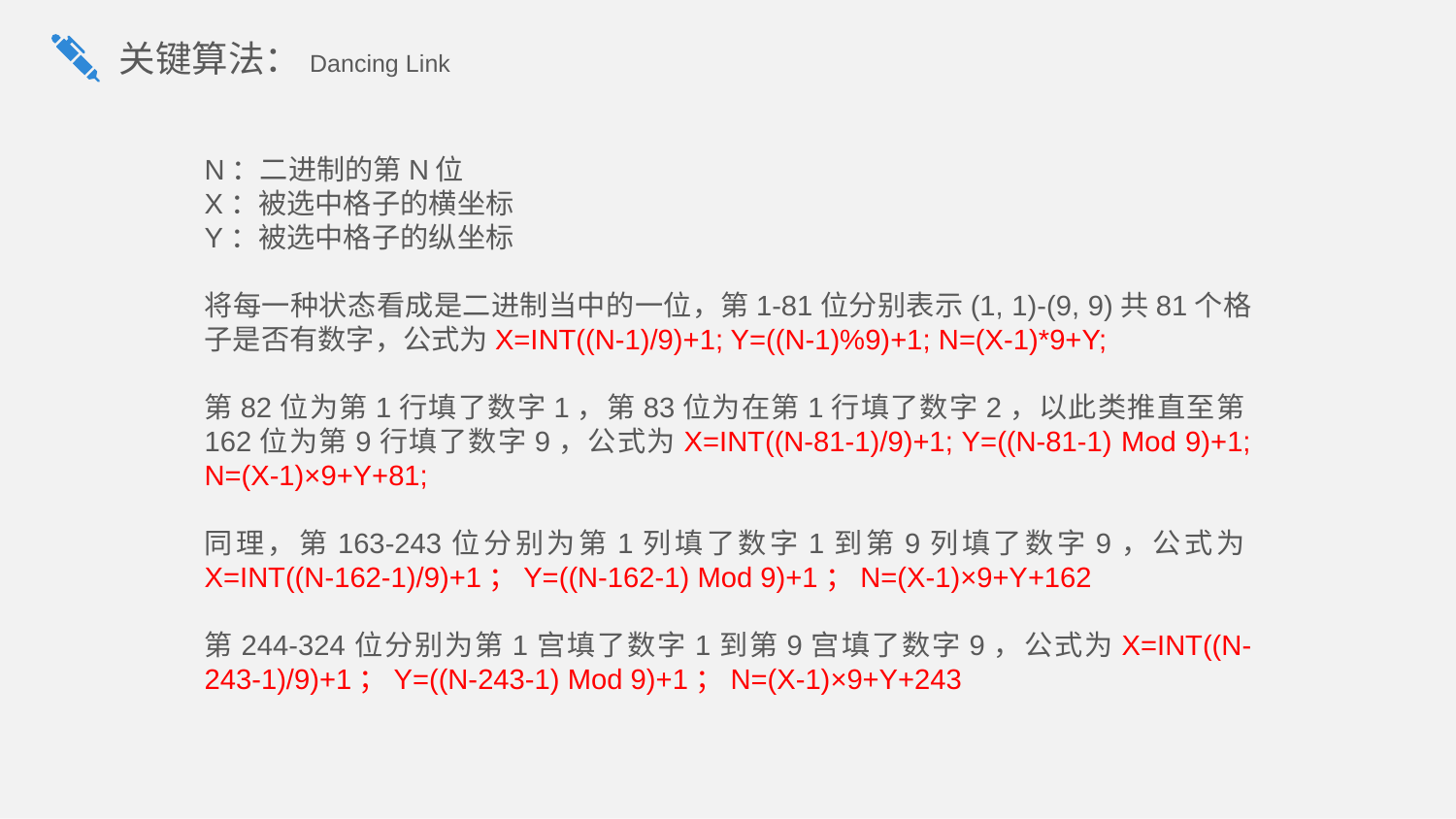

关键算法：Dancing Link
N：二进制的第N位
X：被选中格子的横坐标
Y：被选中格子的纵坐标

将每一种状态看成是二进制当中的一位，第1-81位分别表示(1, 1)-(9, 9)共81个格子是否有数字，公式为X=INT((N-1)/9)+1; Y=((N-1)%9)+1; N=(X-1)*9+Y;

第82位为第1行填了数字1，第83位为在第1行填了数字2，以此类推直至第162位为第9行填了数字9，公式为X=INT((N-81-1)/9)+1; Y=((N-81-1) Mod 9)+1; N=(X-1)×9+Y+81;

同理，第163-243位分别为第1列填了数字1到第9列填了数字9，公式为X=INT((N-162-1)/9)+1；Y=((N-162-1) Mod 9)+1；N=(X-1)×9+Y+162

第244-324位分别为第1宫填了数字1到第9宫填了数字9，公式为X=INT((N-243-1)/9)+1；Y=((N-243-1) Mod 9)+1；N=(X-1)×9+Y+243